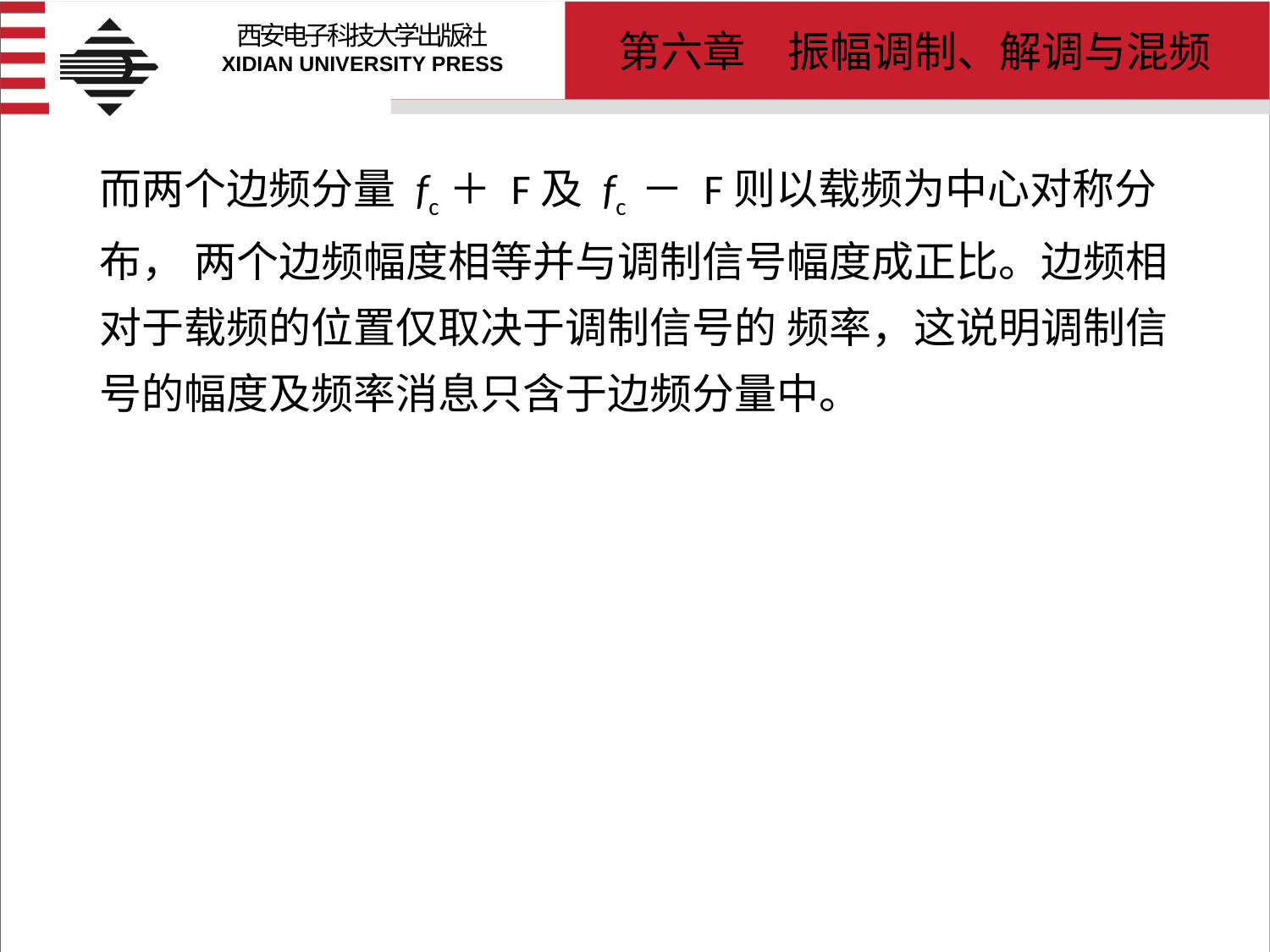

# 而两个边频分量 fc＋ F及 fc － F则以载频为中心对称分布， 两个边频幅度相等并与调制信号幅度成正比。边频相对于载频的位置仅取决于调制信号的 频率，这说明调制信号的幅度及频率消息只含于边频分量中。